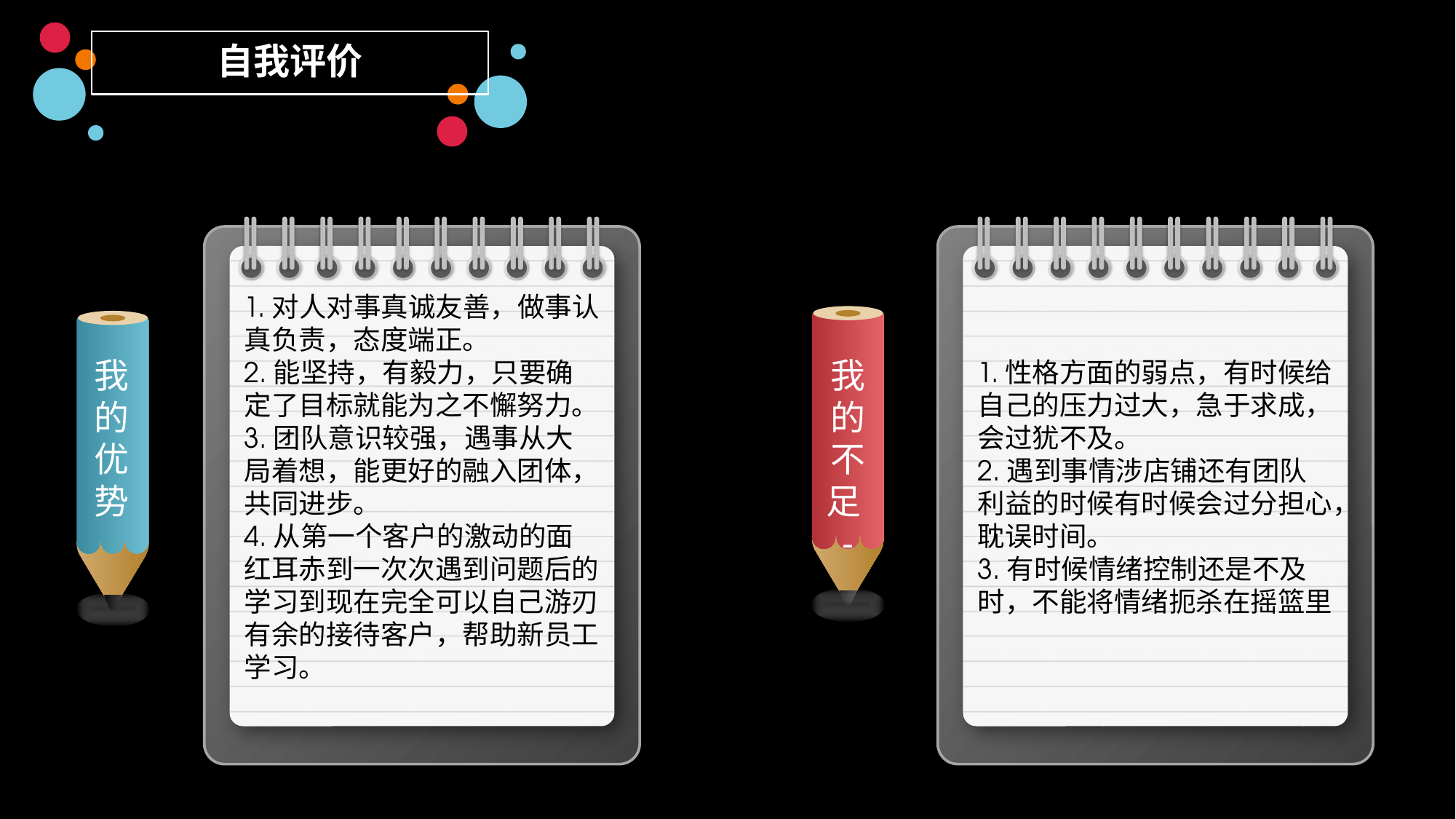

自我评价

1.对人对事真诚友善，做事认真负责，态度端正。
2.能坚持，有毅力，只要确定了目标就能为之不懈努力。
3.团队意识较强，遇事从大局着想，能更好的融入团体，共同进步。
4.从第一个客户的激动的面红耳赤到一次次遇到问题后的学习到现在完全可以自己游刃有余的接待客户，帮助新员工学习。

1.性格方面的弱点，有时候给自己的压力过大，急于求成，会过犹不及。
2.遇到事情涉店铺还有团队利益的时候有时候会过分担心，耽误时间。
3.有时候情绪控制还是不及时，不能将情绪扼杀在摇篮里

我的不足-

我的优势